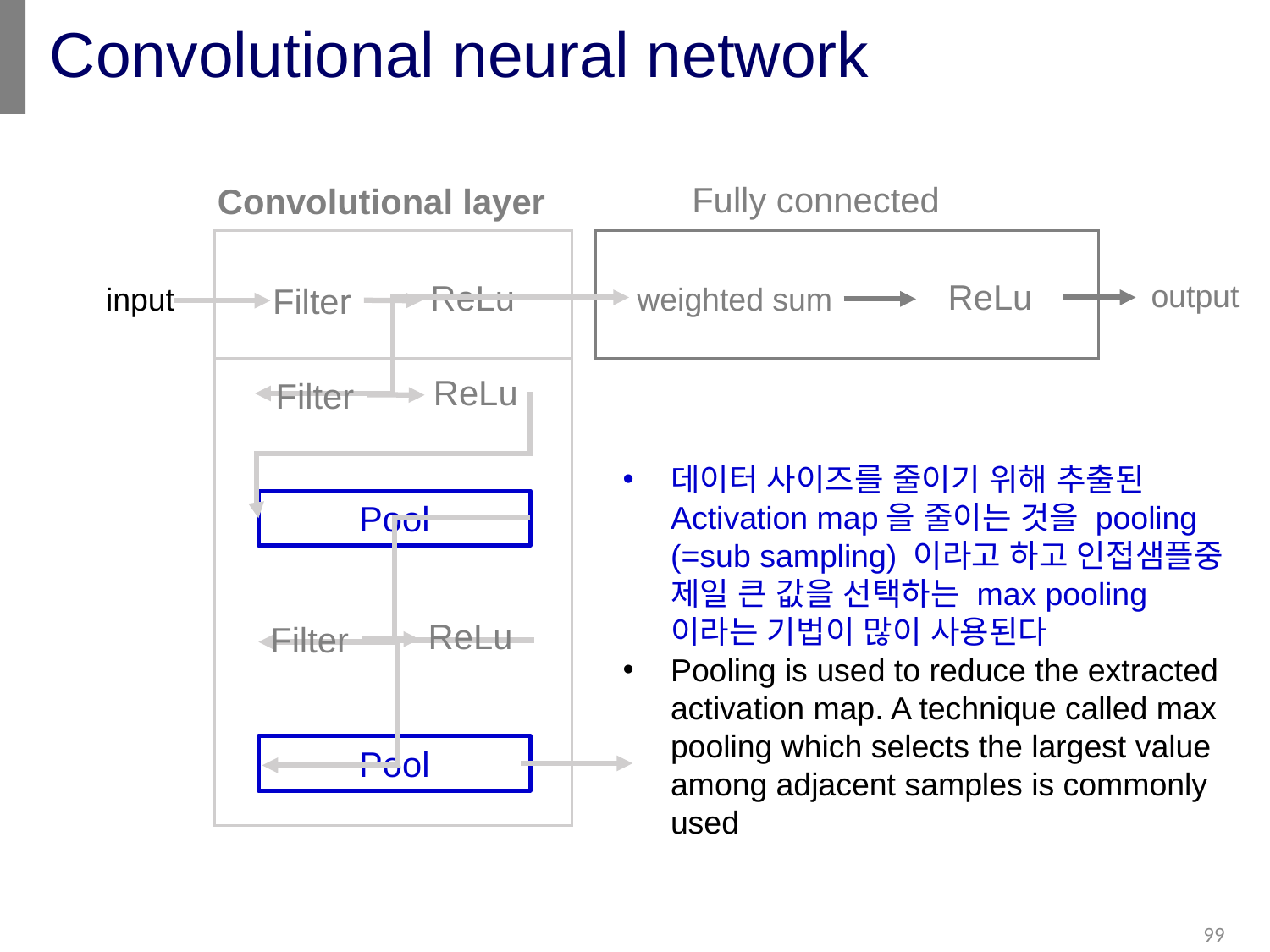

# Convolutional neural network
Fully connected

ReLu
output
weighted sum
Convolutional layer

ReLu
input
Filter
ReLu
Filter
데이터 사이즈를 줄이기 위해 추출된 Activation map을 줄이는 것을 pooling (=sub sampling) 이라고 하고 인접샘플중 제일 큰 값을 선택하는 max pooling 이라는 기법이 많이 사용된다
Pooling is used to reduce the extracted activation map. A technique called max pooling which selects the largest value among adjacent samples is commonly used
Pool
ReLu
Filter
Pool
99